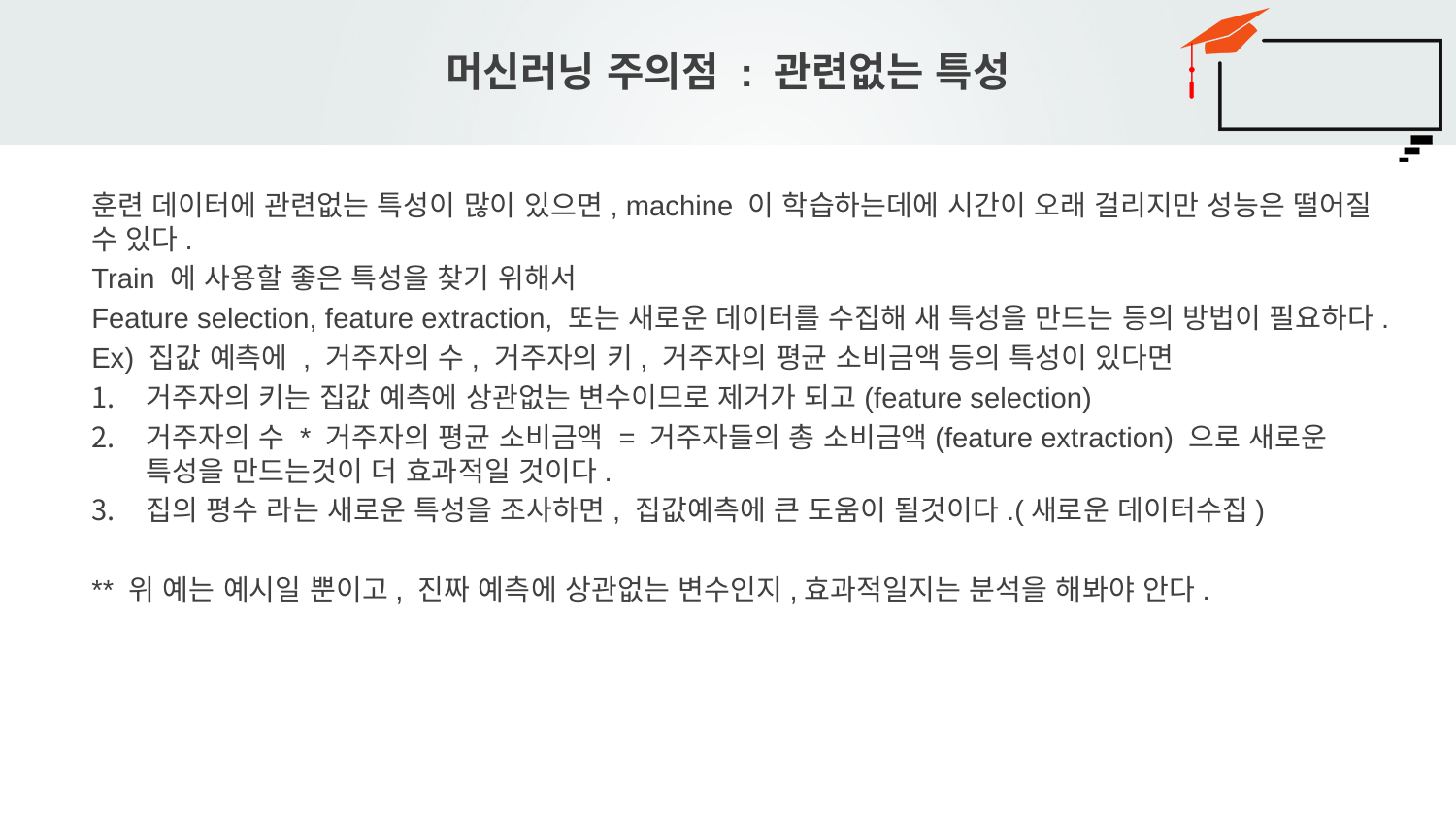

# 머신러닝 주의점 : 관련없는 특성
훈련 데이터에 관련없는 특성이 많이 있으면, machine 이 학습하는데에 시간이 오래 걸리지만 성능은 떨어질 수 있다.
Train 에 사용할 좋은 특성을 찾기 위해서
Feature selection, feature extraction, 또는 새로운 데이터를 수집해 새 특성을 만드는 등의 방법이 필요하다.
Ex) 집값 예측에 , 거주자의 수, 거주자의 키, 거주자의 평균 소비금액 등의 특성이 있다면
거주자의 키는 집값 예측에 상관없는 변수이므로 제거가 되고(feature selection)
거주자의 수 * 거주자의 평균 소비금액 = 거주자들의 총 소비금액(feature extraction) 으로 새로운 특성을 만드는것이 더 효과적일 것이다.
집의 평수 라는 새로운 특성을 조사하면, 집값예측에 큰 도움이 될것이다.(새로운 데이터수집)

** 위 예는 예시일 뿐이고, 진짜 예측에 상관없는 변수인지,효과적일지는 분석을 해봐야 안다.